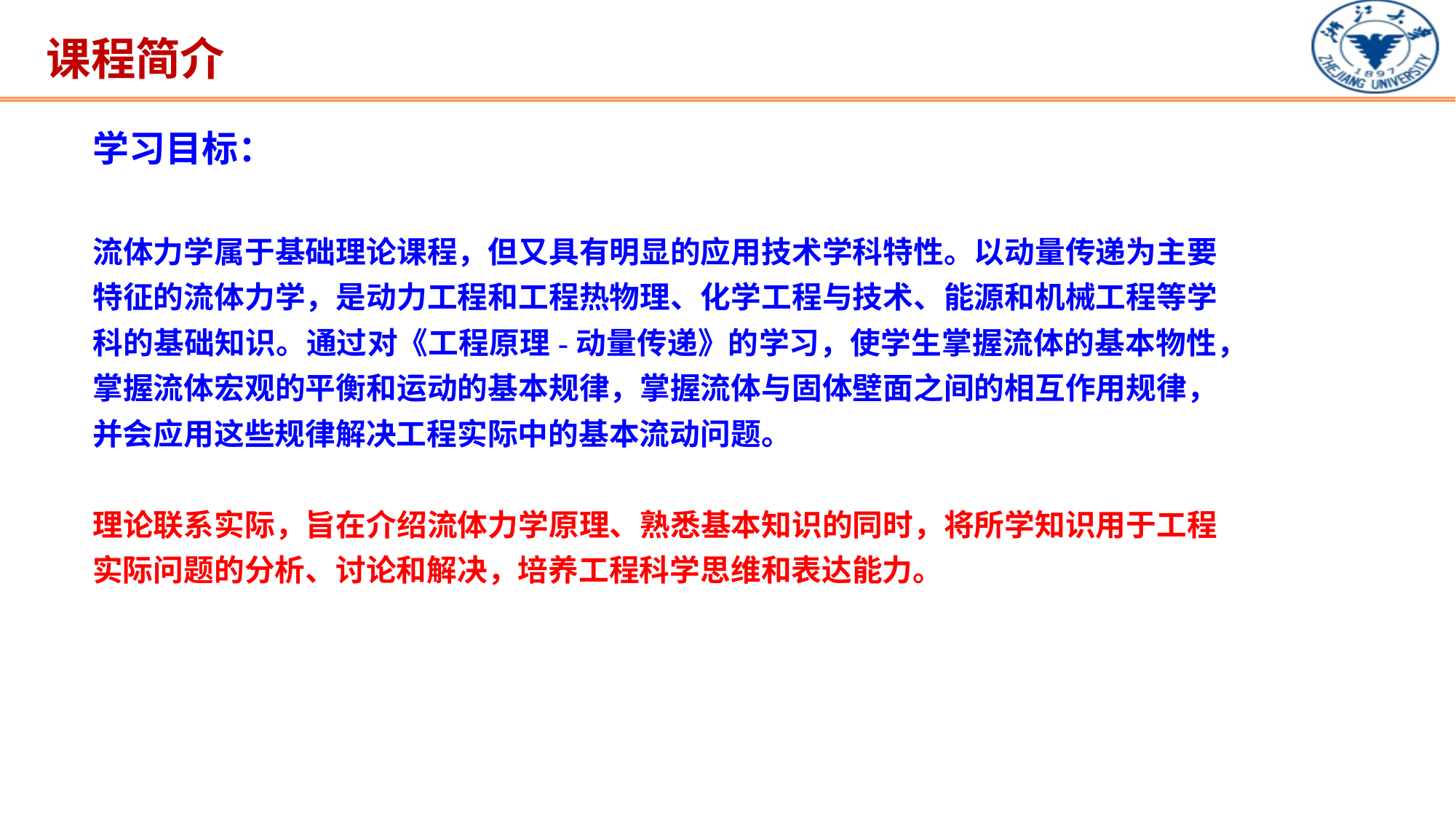

# 课程简介
学习目标：

流体力学属于基础理论课程，但又具有明显的应用技术学科特性。以动量传递为主要特征的流体力学，是动力工程和工程热物理、化学工程与技术、能源和机械工程等学科的基础知识。通过对《工程原理-动量传递》的学习，使学生掌握流体的基本物性，掌握流体宏观的平衡和运动的基本规律，掌握流体与固体壁面之间的相互作用规律，并会应用这些规律解决工程实际中的基本流动问题。

理论联系实际，旨在介绍流体力学原理、熟悉基本知识的同时，将所学知识用于工程实际问题的分析、讨论和解决，培养工程科学思维和表达能力。
2